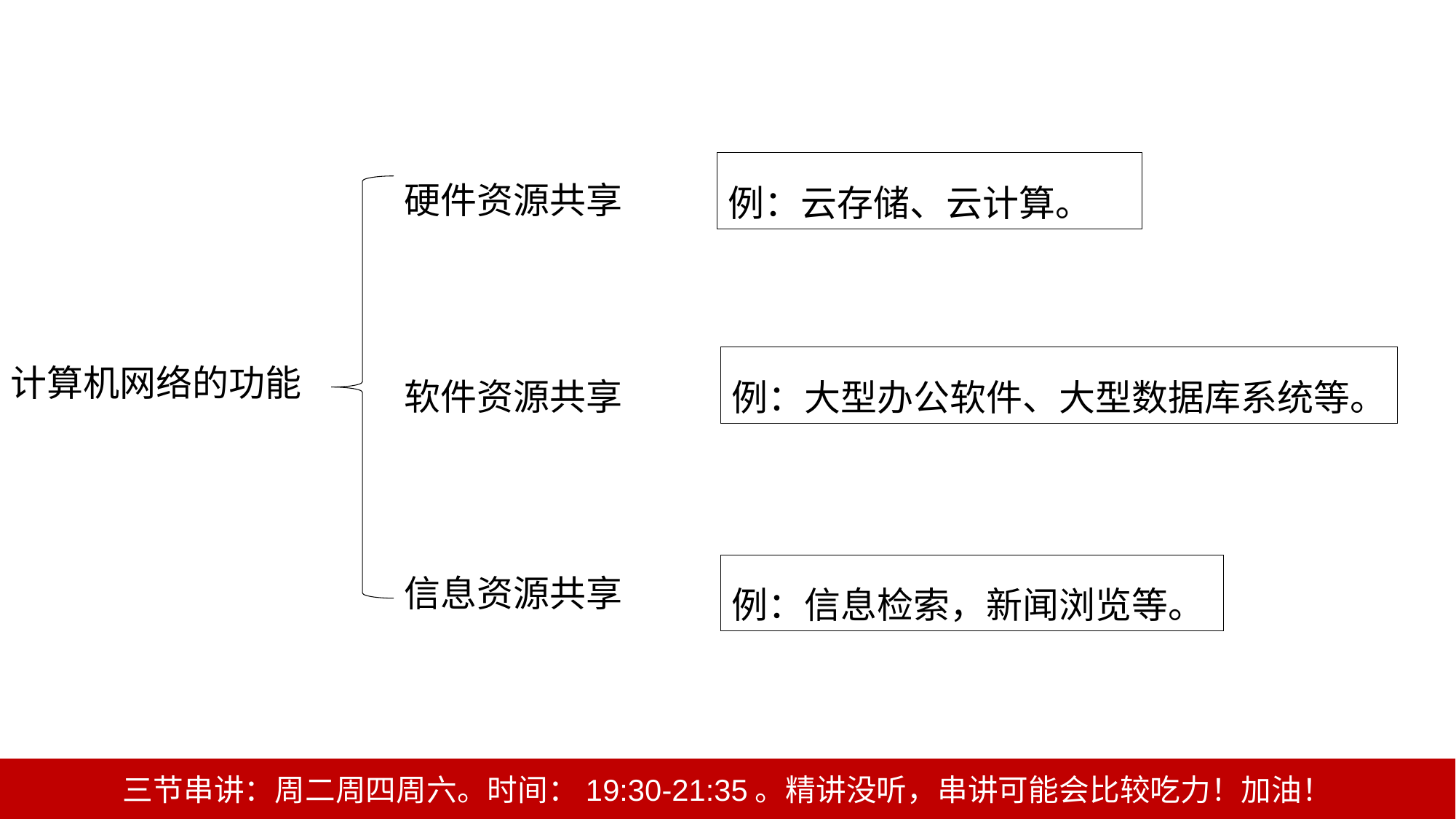

1.1.3三、计算机网络的功能
硬件资源共享

软件资源共享

信息资源共享
例：云存储、云计算。

例：大型办公软件、大型数据库系统等。
计算机网络的功能
例：信息检索，新闻浏览等。